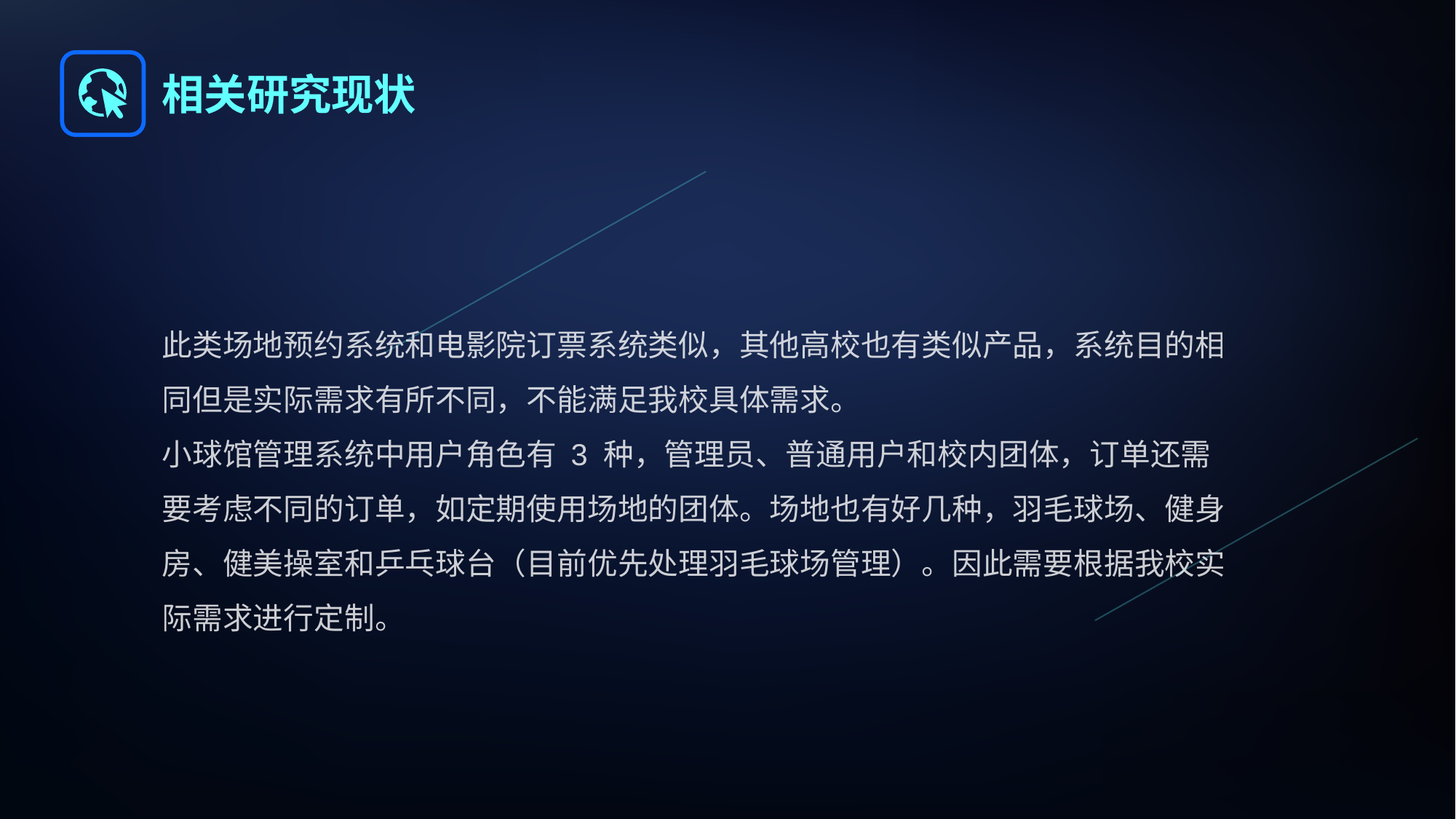

相关研究现状

此类场地预约系统和电影院订票系统类似，其他高校也有类似产品，系统目的相同但是实际需求有所不同，不能满足我校具体需求。
小球馆管理系统中用户角色有 3 种，管理员、普通用户和校内团体，订单还需要考虑不同的订单，如定期使用场地的团体。场地也有好几种，羽毛球场、健身房、健美操室和乒乓球台（目前优先处理羽毛球场管理）。因此需要根据我校实际需求进行定制。